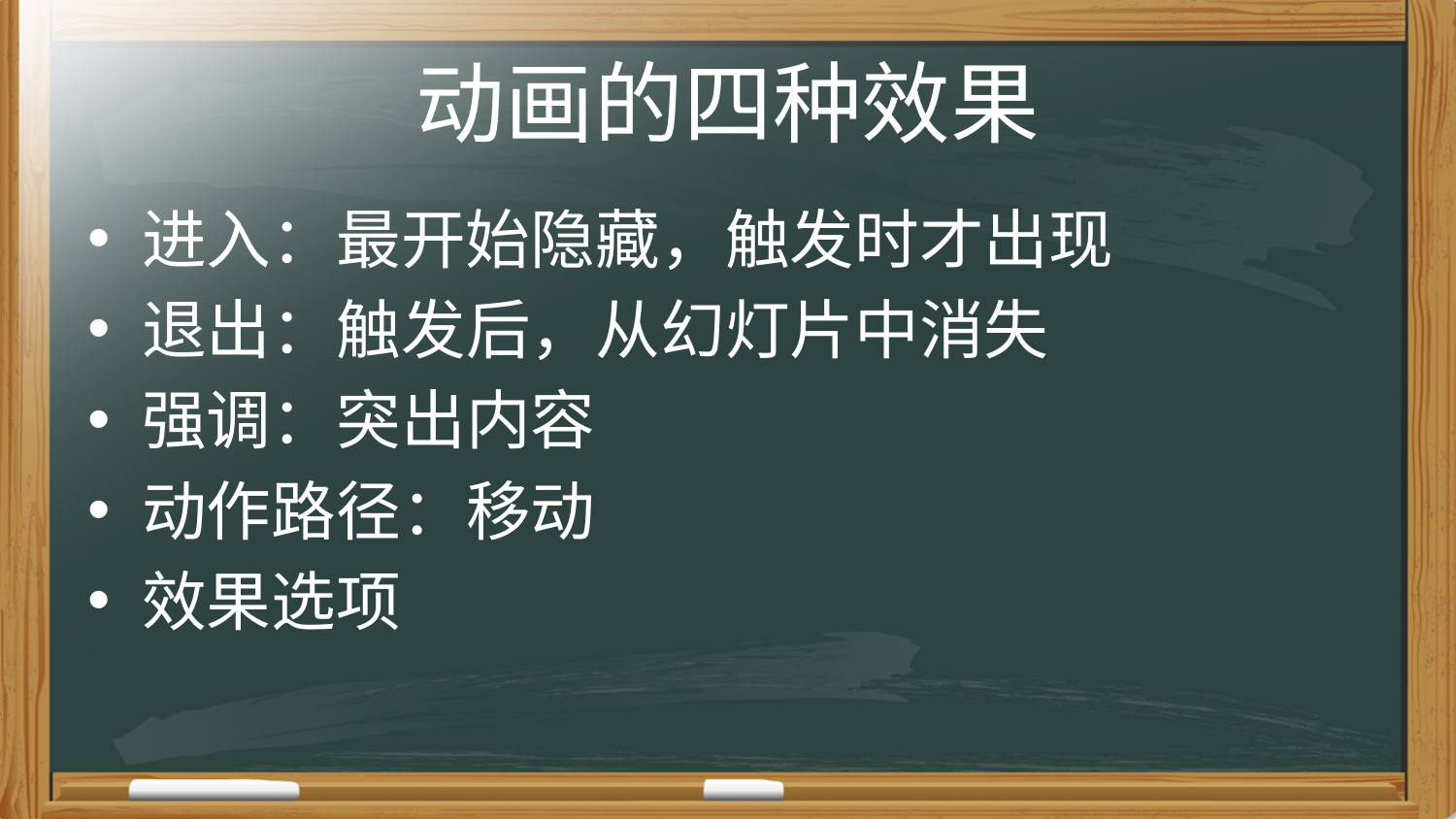

# 动画的四种效果
进入：最开始隐藏，触发时才出现
退出：触发后，从幻灯片中消失
强调：突出内容
动作路径：移动
效果选项